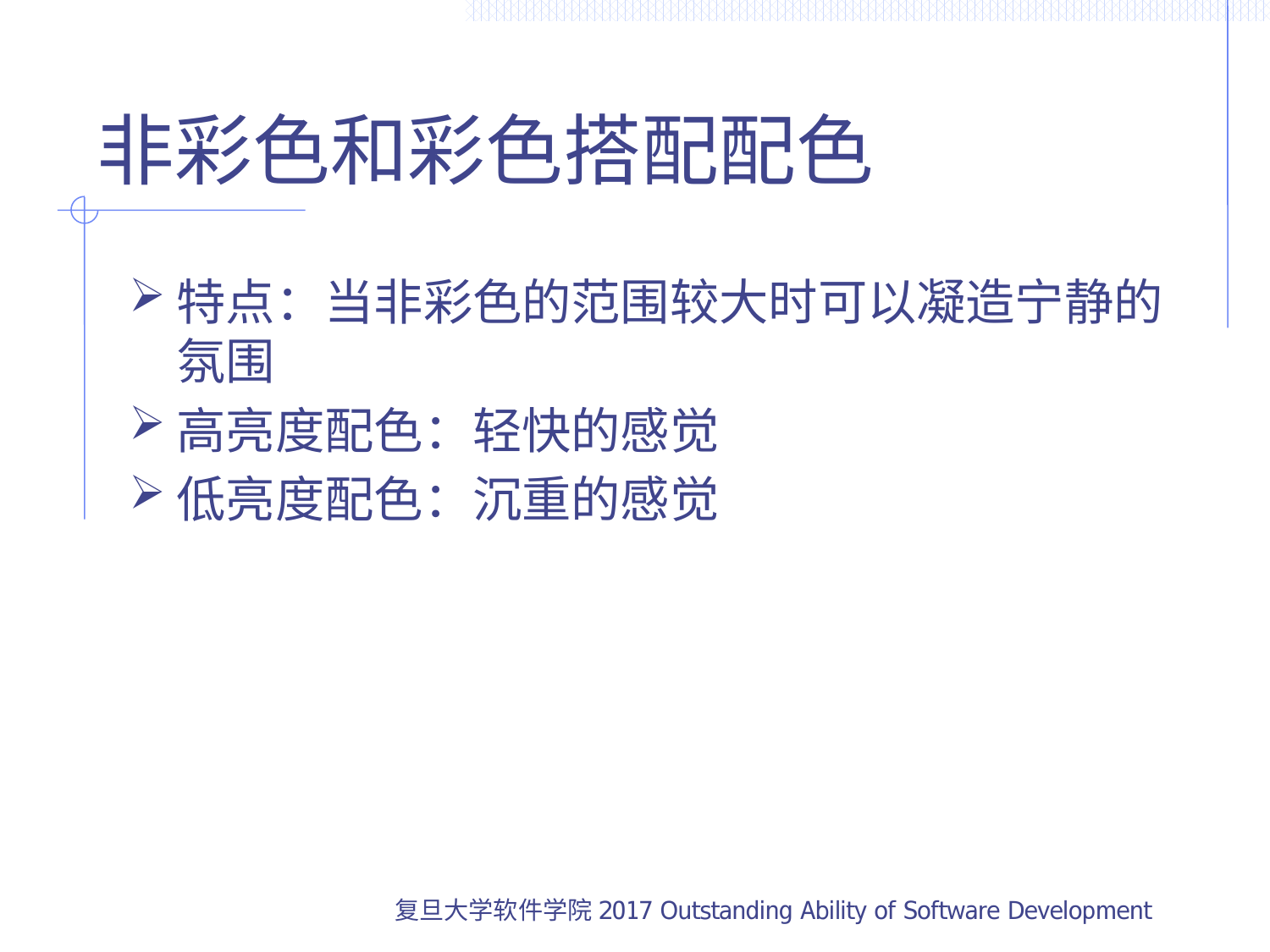

# 非彩色和彩色搭配配色
特点：当非彩色的范围较大时可以凝造宁静的氛围
高亮度配色：轻快的感觉
低亮度配色：沉重的感觉